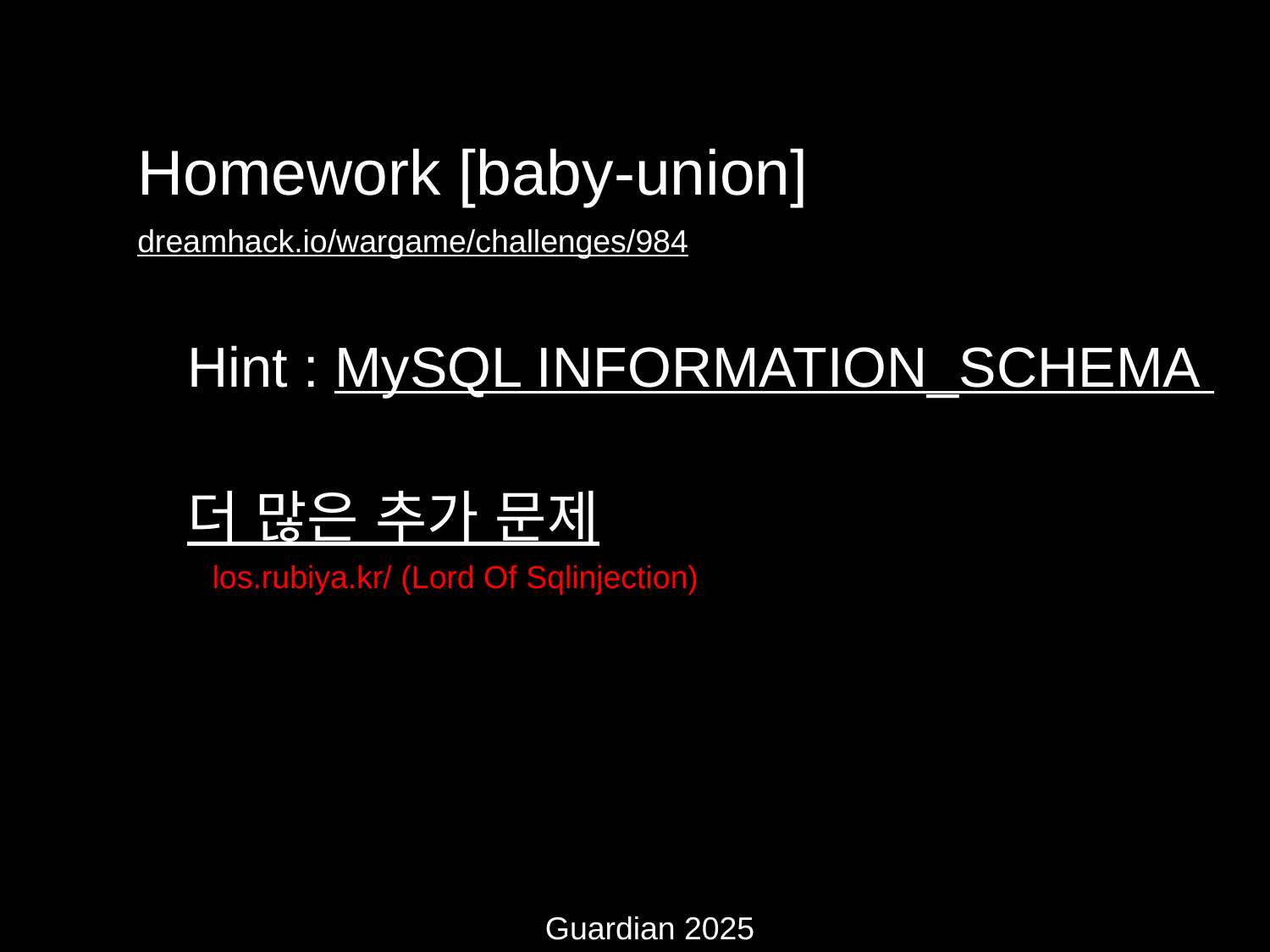

Homework [baby-union]
dreamhack.io/wargame/challenges/984
Hint : MySQL INFORMATION_SCHEMA
더 많은 추가 문제
los.rubiya.kr/ (Lord Of Sqlinjection)